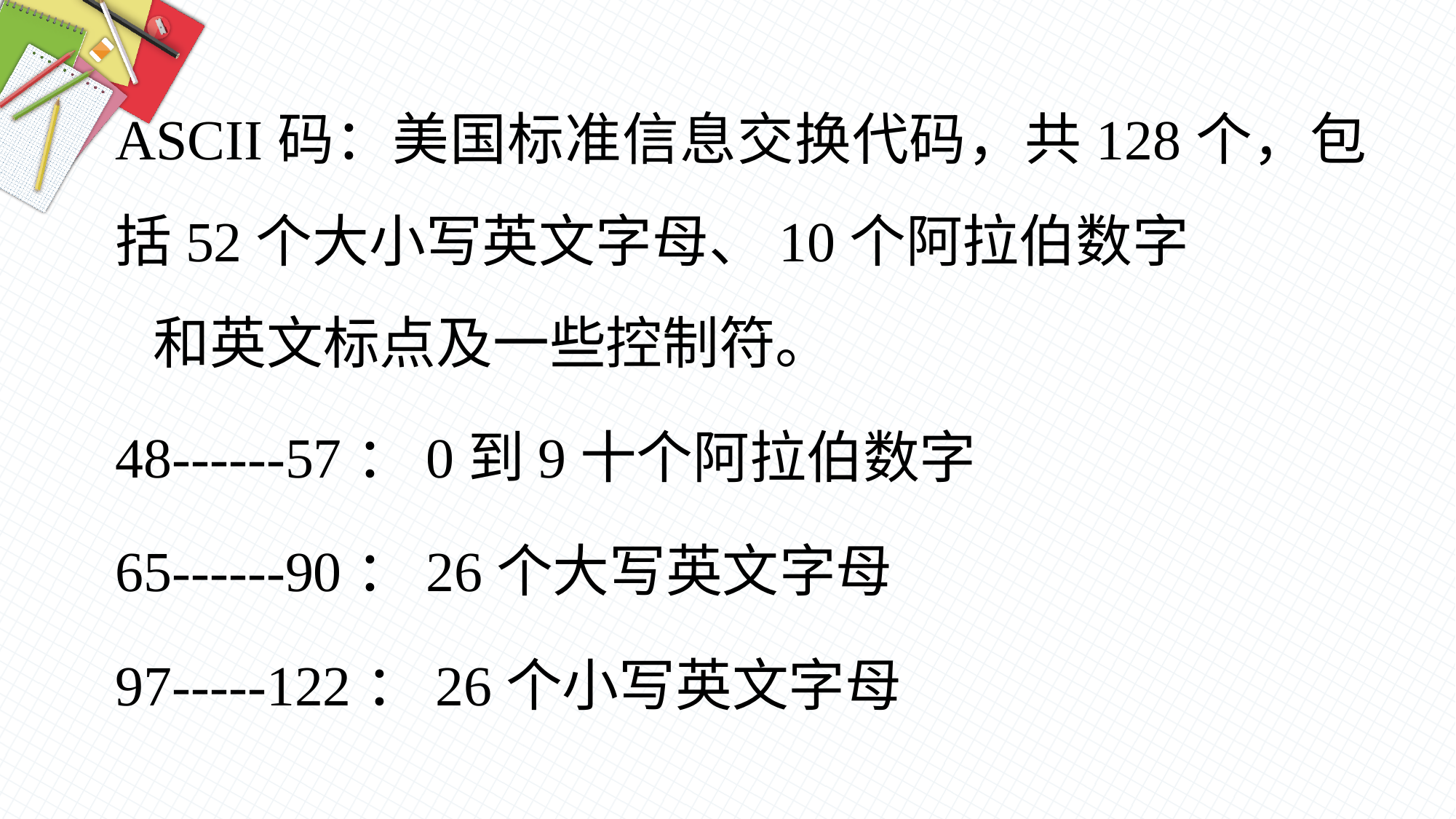

ASCII码：美国标准信息交换代码，共128个，包括52个大小写英文字母、10个阿拉伯数字                  和英文标点及一些控制符。
48------57：0到9十个阿拉伯数字
65------90：26个大写英文字母
97-----122：26个小写英文字母